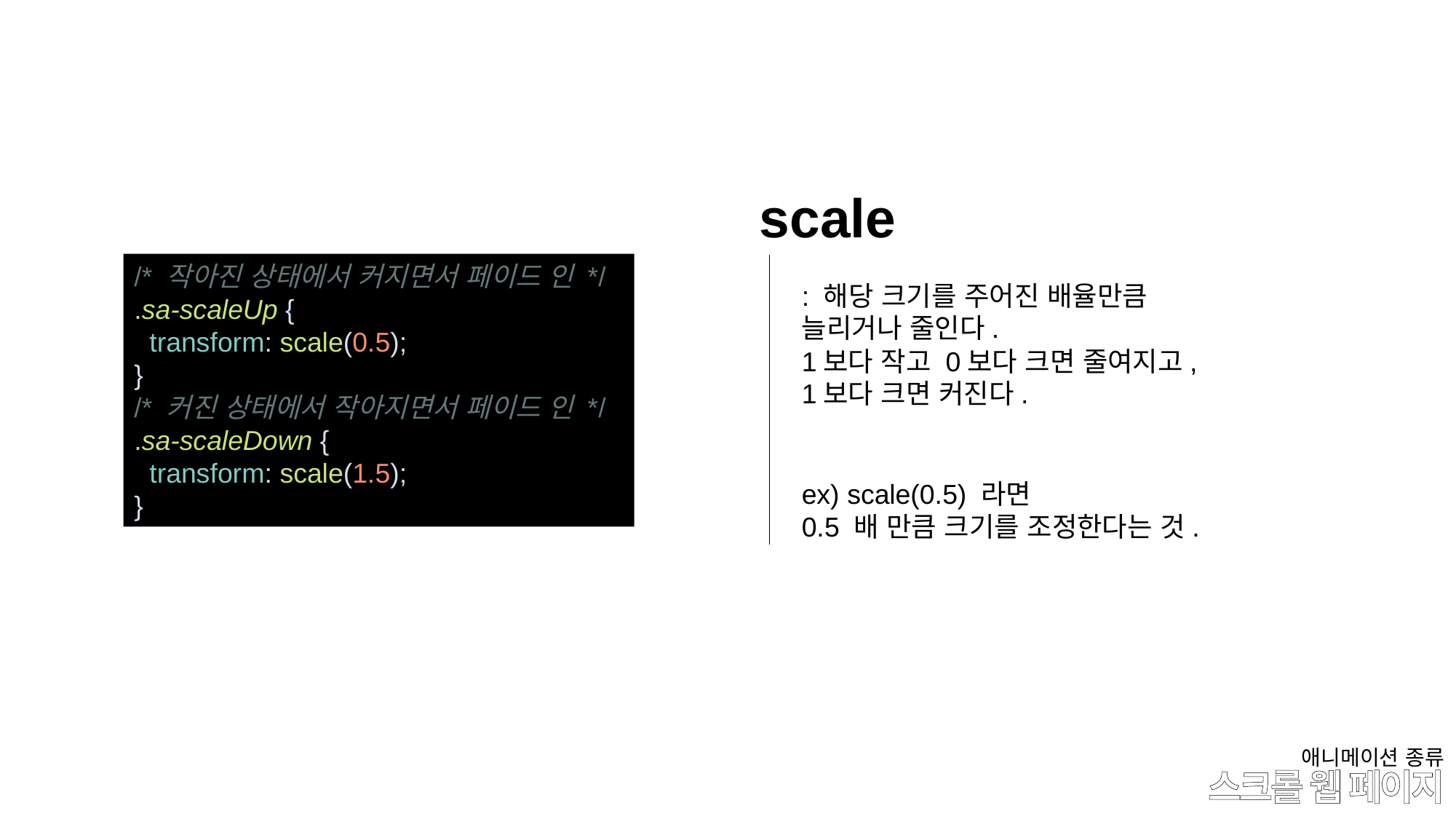

scale
: 해당 크기를 주어진 배율만큼 늘리거나 줄인다.
1보다 작고 0보다 크면 줄여지고,
1보다 크면 커진다.
ex) scale(0.5) 라면
0.5 배 만큼 크기를 조정한다는 것.
/* 작아진 상태에서 커지면서 페이드 인 */
.sa-scaleUp {
  transform: scale(0.5);
}
/* 커진 상태에서 작아지면서 페이드 인 */
.sa-scaleDown {
  transform: scale(1.5);
}
애니메이션 종류
# 스크롤 웹 페이지